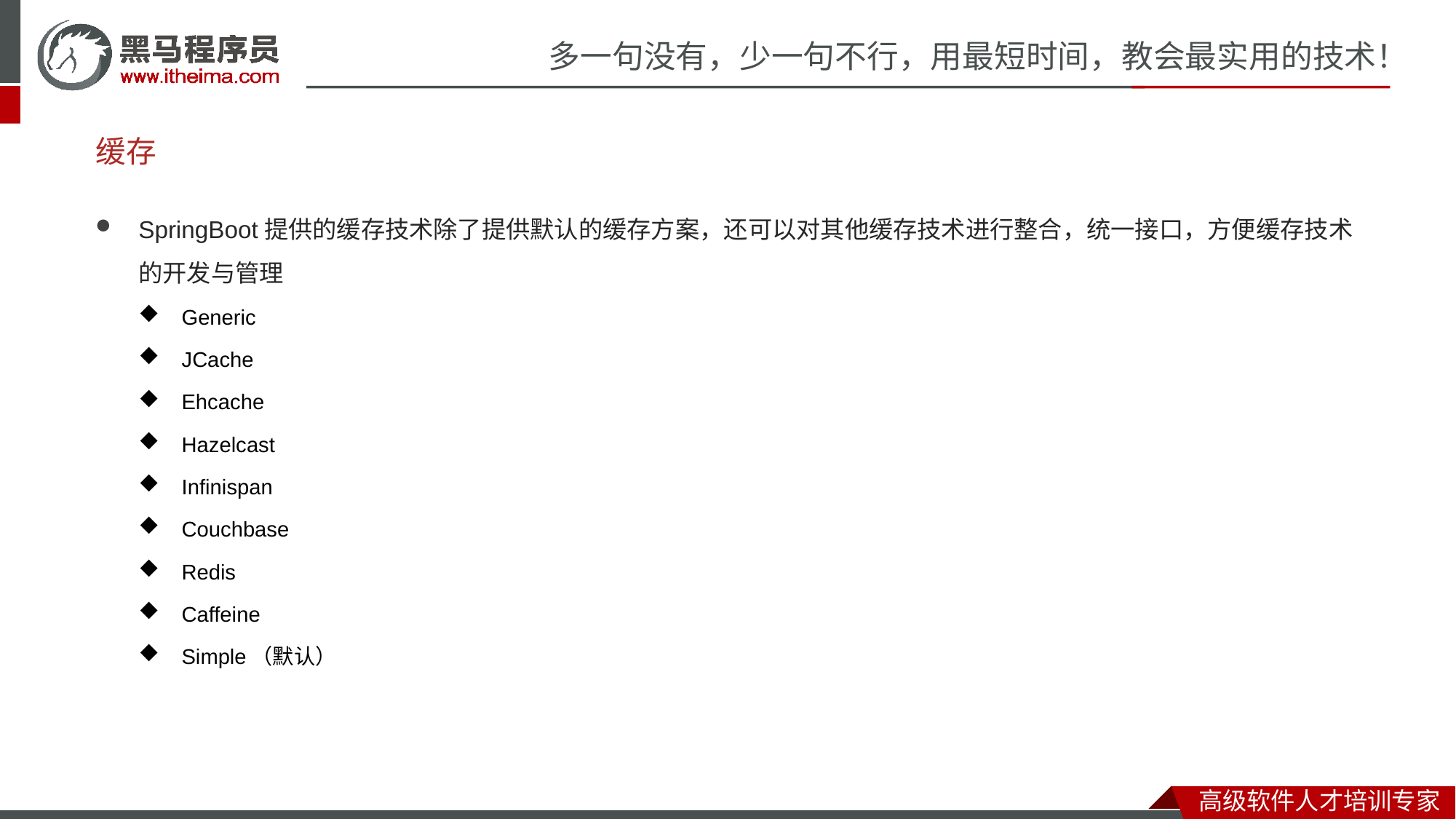

# 缓存
SpringBoot提供的缓存技术除了提供默认的缓存方案，还可以对其他缓存技术进行整合，统一接口，方便缓存技术的开发与管理
Generic
JCache
Ehcache
Hazelcast
Infinispan
Couchbase
Redis
Caffeine
Simple（默认）